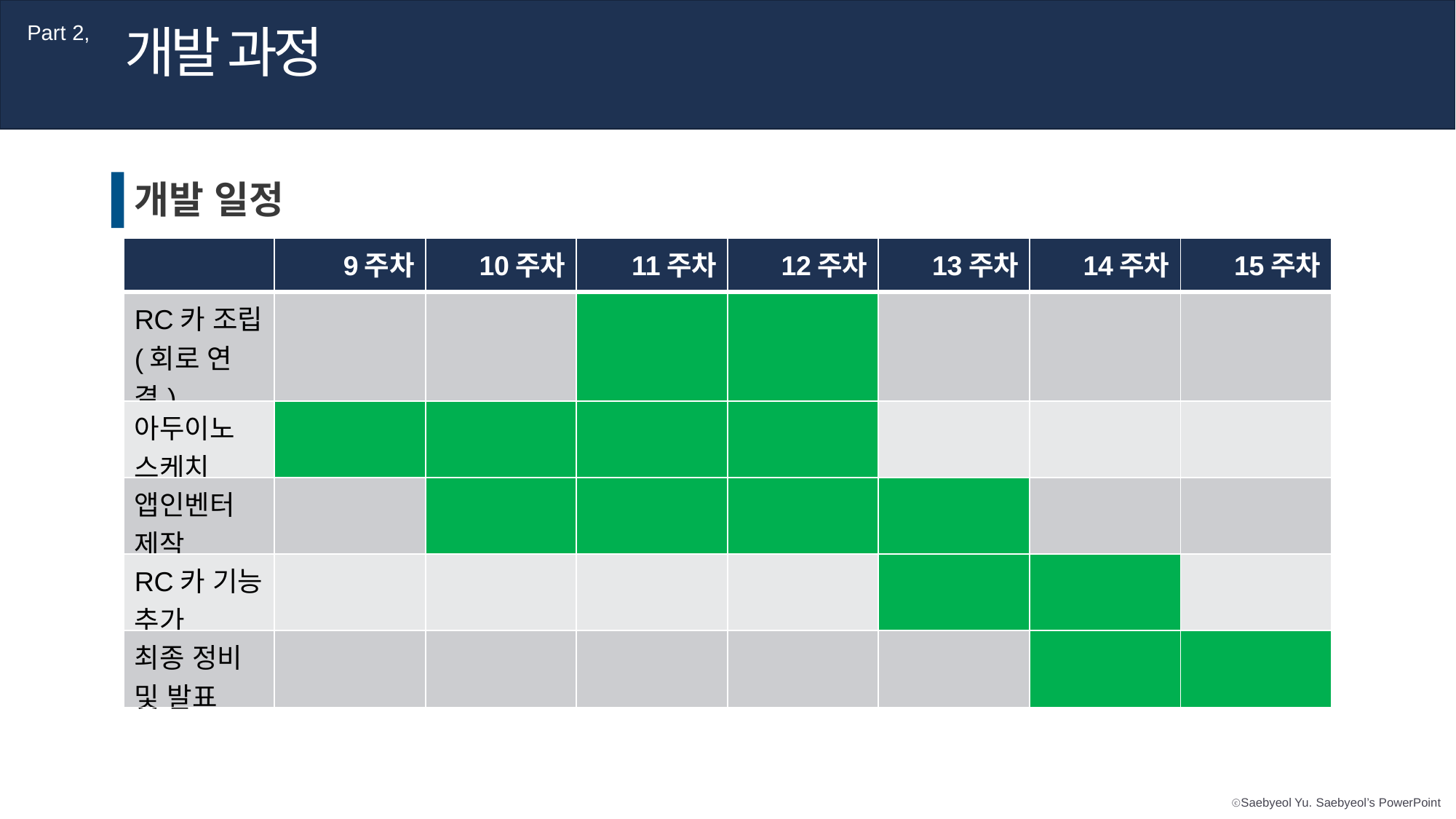

개발 과정
Part 2,
개발 일정

|  | 9주차 | 10주차 | 11주차 | 12주차 | 13주차 | 14주차 | 15주차 |
| --- | --- | --- | --- | --- | --- | --- | --- |
| RC카 조립 (회로 연결) |  |  |  |  |  |  |  |
| 아두이노 스케치 |  |  |  |  |  |  |  |
| 앱인벤터 제작 |  |  |  |  |  |  |  |
| RC카 기능 추가 |  |  |  |  |  |  |  |
| 최종 정비 및 발표 |  |  |  |  |  |  |  |